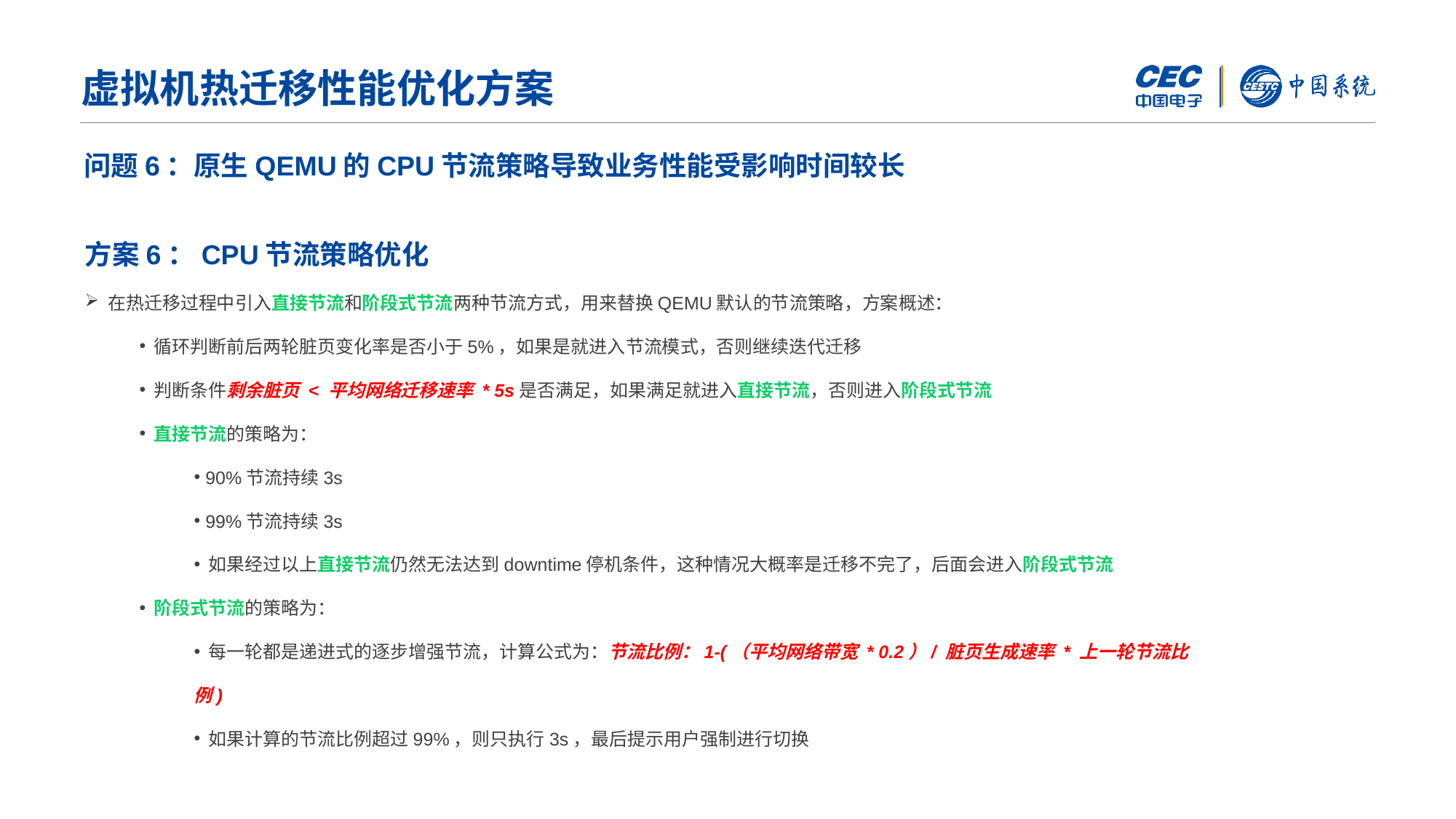

虚拟机热迁移性能优化方案
问题6：原生QEMU的CPU节流策略导致业务性能受影响时间较长
方案6：CPU节流策略优化
 在热迁移过程中引入直接节流和阶段式节流两种节流方式，用来替换QEMU默认的节流策略，方案概述：
 循环判断前后两轮脏页变化率是否小于5%，如果是就进入节流模式，否则继续迭代迁移
 判断条件剩余脏页 < 平均网络迁移速率 * 5s是否满足，如果满足就进入直接节流，否则进入阶段式节流
 直接节流的策略为：
 90%节流持续3s
 99%节流持续3s
 如果经过以上直接节流仍然无法达到downtime停机条件，这种情况大概率是迁移不完了，后面会进入阶段式节流
 阶段式节流的策略为：
 每一轮都是递进式的逐步增强节流，计算公式为：节流比例：1-(（平均网络带宽 * 0.2）/ 脏页生成速率 * 上一轮节流比例)
 如果计算的节流比例超过99%，则只执行3s，最后提示用户强制进行切换